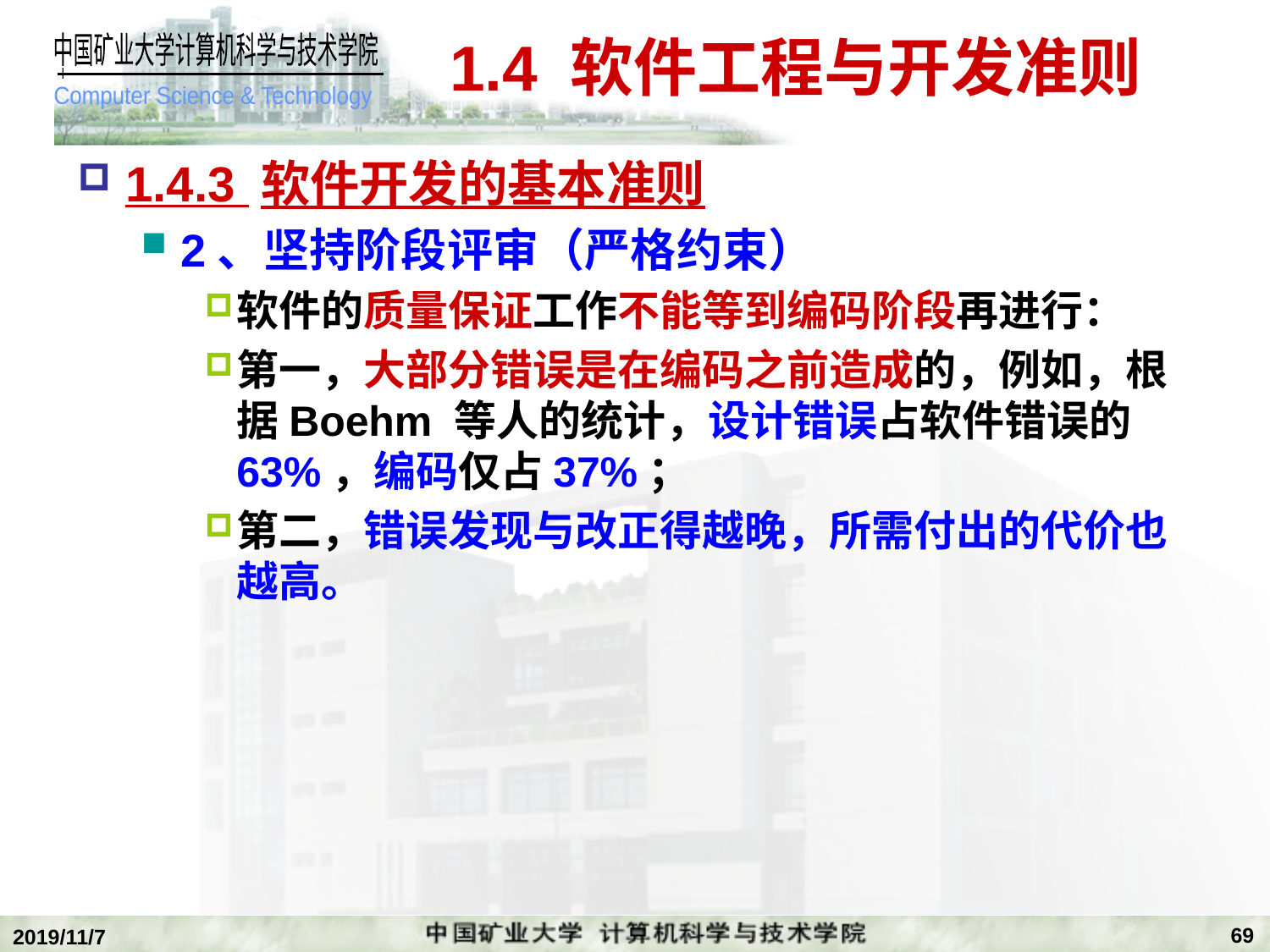

# 1.4 软件工程与开发准则
1.4.3 软件开发的基本准则
2、坚持阶段评审（严格约束）
软件的质量保证工作不能等到编码阶段再进行：
第一，大部分错误是在编码之前造成的，例如，根据Boehm 等人的统计，设计错误占软件错误的63%，编码仅占37%；
第二，错误发现与改正得越晚，所需付出的代价也越高。

69
2019/11/7